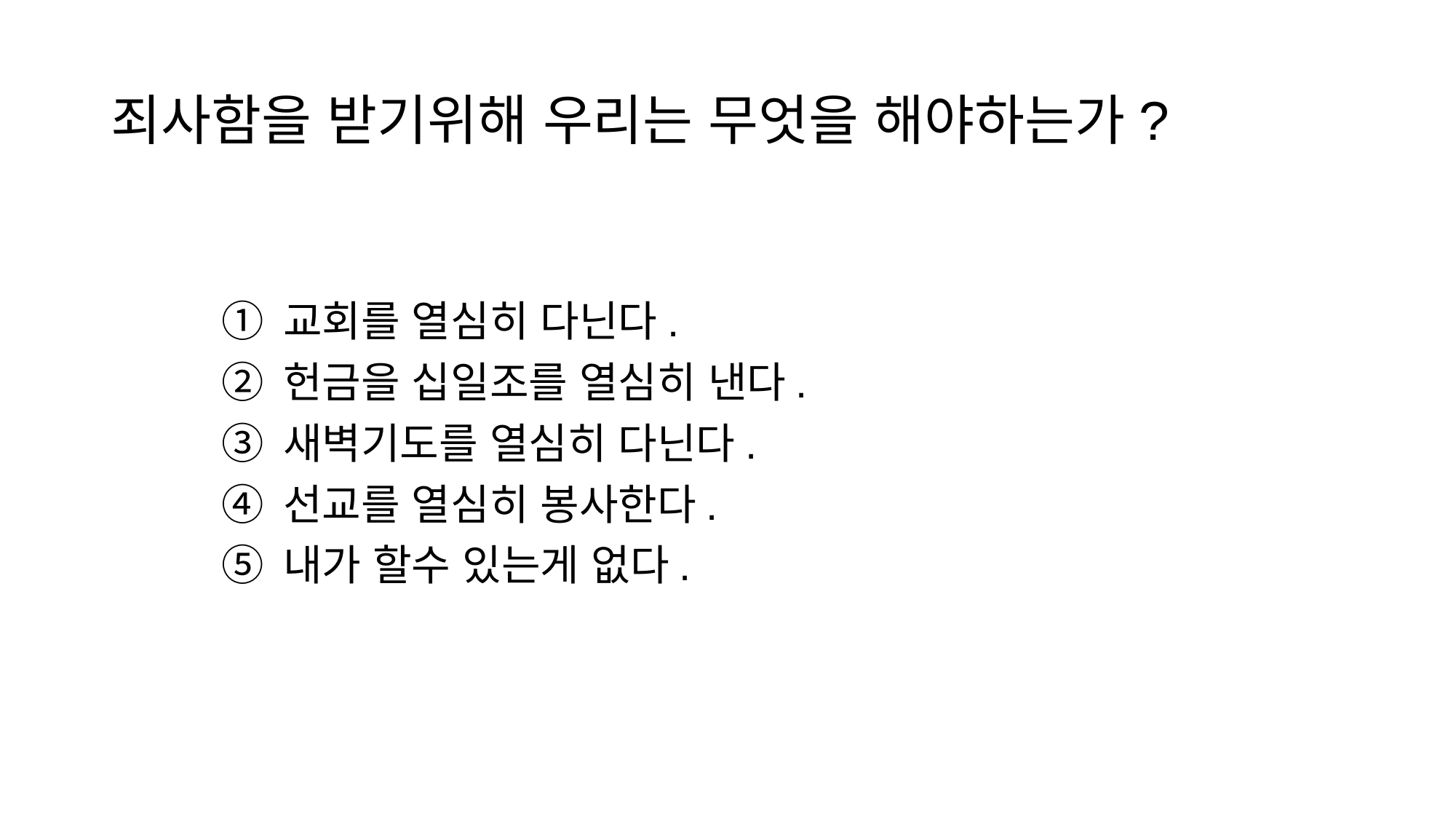

# 죄사함을 받기위해 우리는 무엇을 해야하는가?
교회를 열심히 다닌다.
헌금을 십일조를 열심히 낸다.
새벽기도를 열심히 다닌다.
선교를 열심히 봉사한다.
내가 할수 있는게 없다.